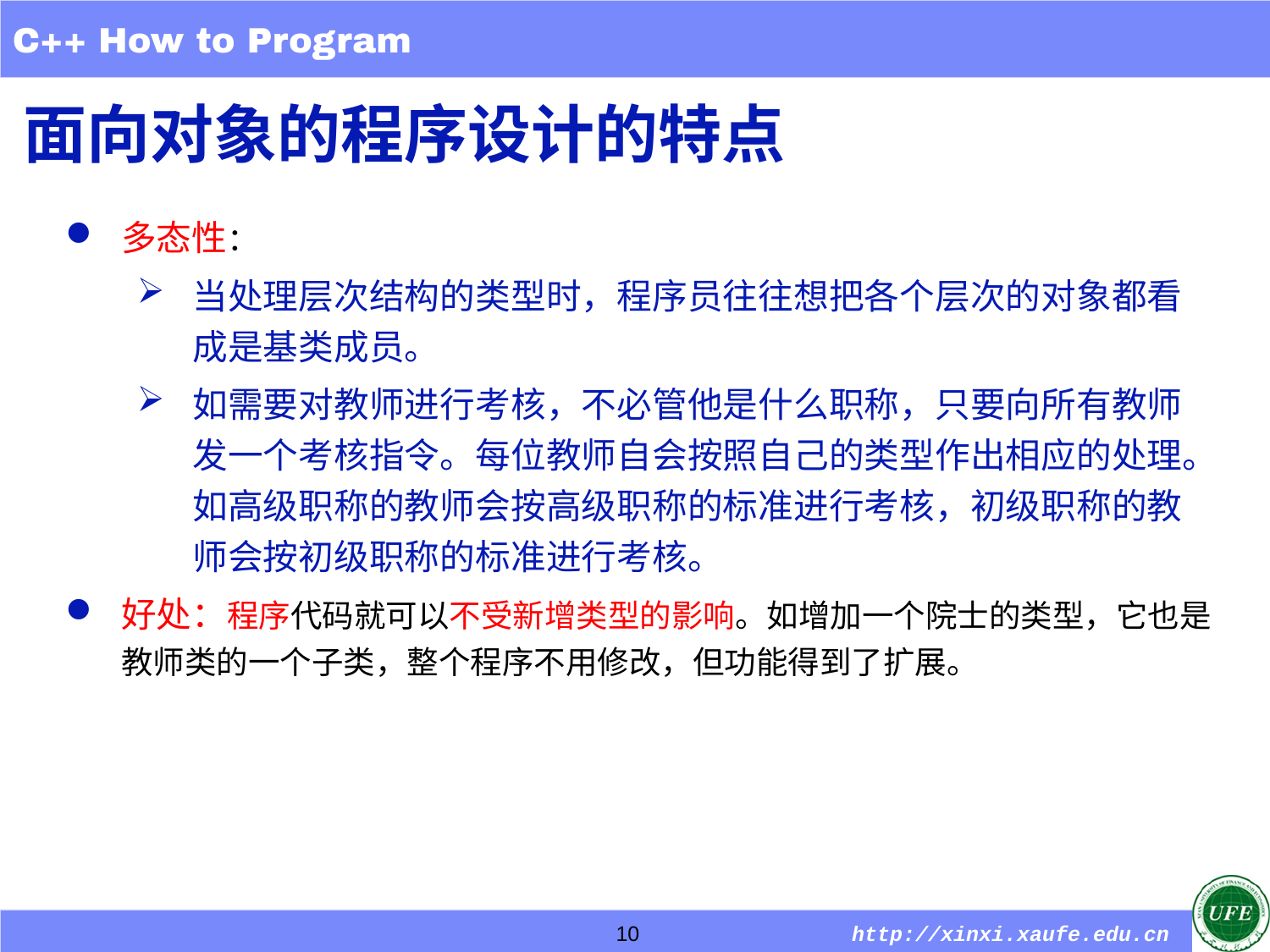

# 面向对象的程序设计的特点
多态性：
当处理层次结构的类型时，程序员往往想把各个层次的对象都看成是基类成员。
如需要对教师进行考核，不必管他是什么职称，只要向所有教师发一个考核指令。每位教师自会按照自己的类型作出相应的处理。如高级职称的教师会按高级职称的标准进行考核，初级职称的教师会按初级职称的标准进行考核。
好处：程序代码就可以不受新增类型的影响。如增加一个院士的类型，它也是教师类的一个子类，整个程序不用修改，但功能得到了扩展。
10